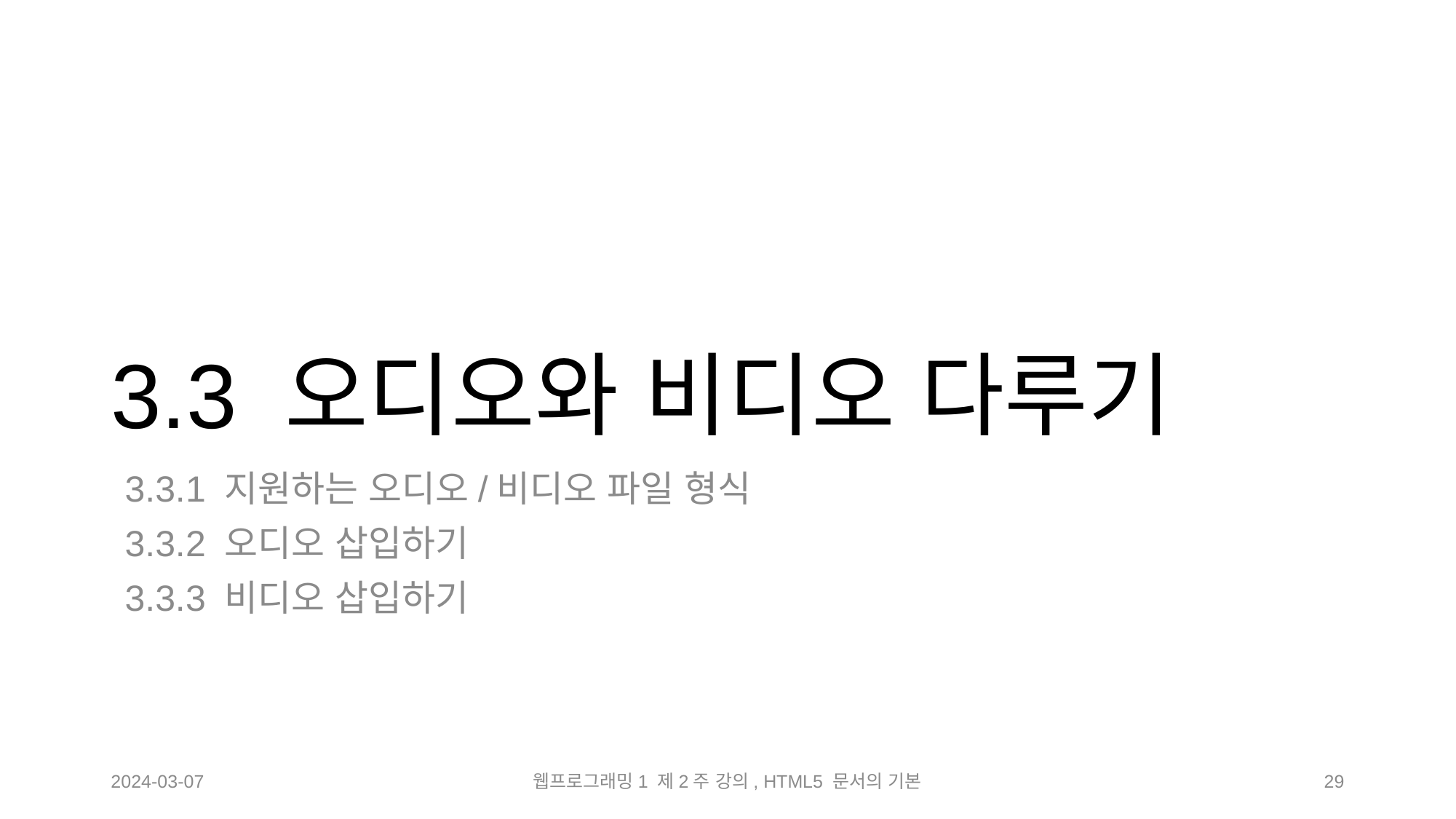

# 3.3 오디오와 비디오 다루기
3.3.1 지원하는 오디오/비디오 파일 형식
3.3.2 오디오 삽입하기
3.3.3 비디오 삽입하기
2024-03-07
웹프로그래밍1 제2주 강의, HTML5 문서의 기본
29